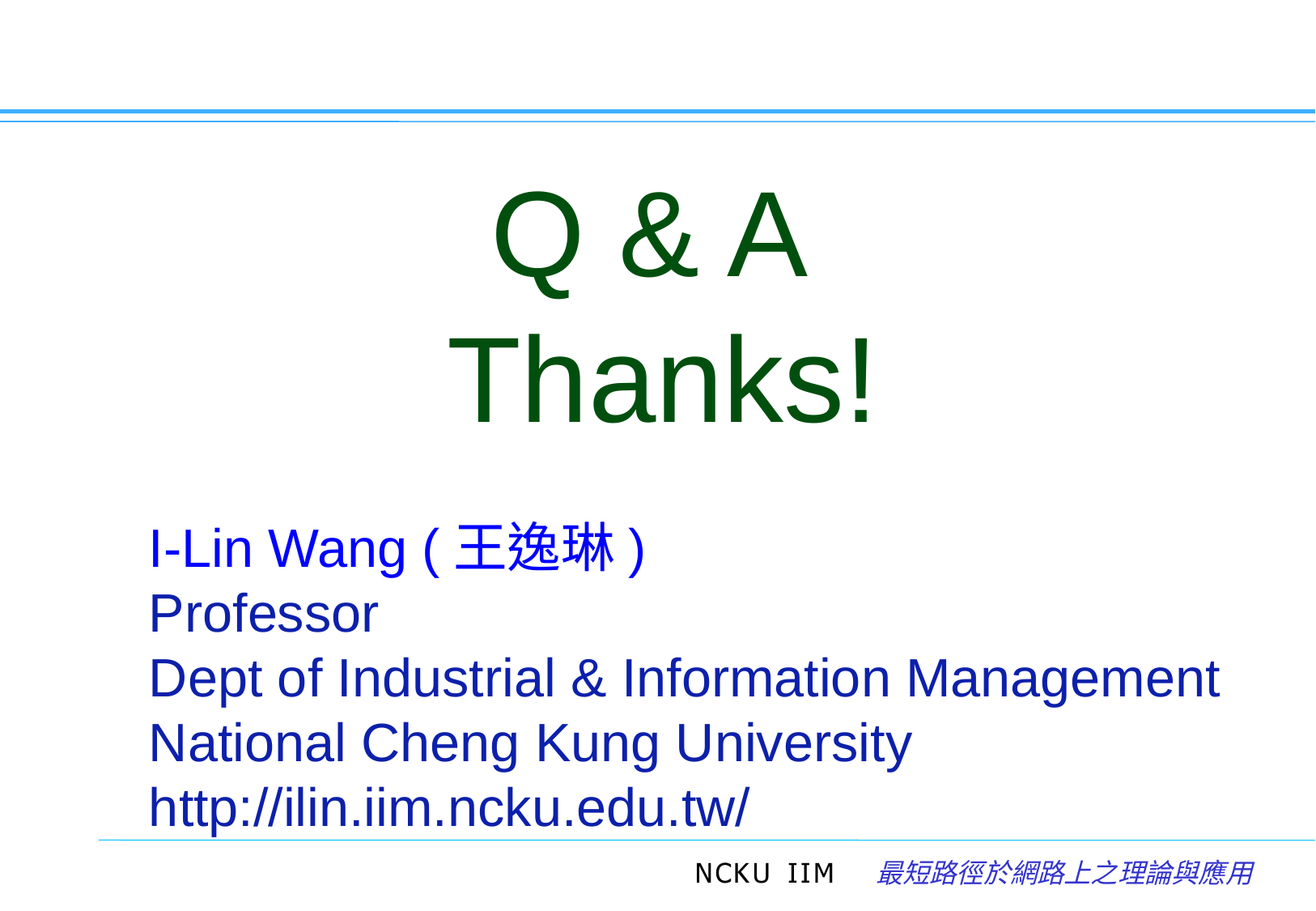

#

Q & A
Thanks!

I-Lin Wang (王逸琳)
Professor
Dept of Industrial & Information Management
National Cheng Kung University
http://ilin.iim.ncku.edu.tw/